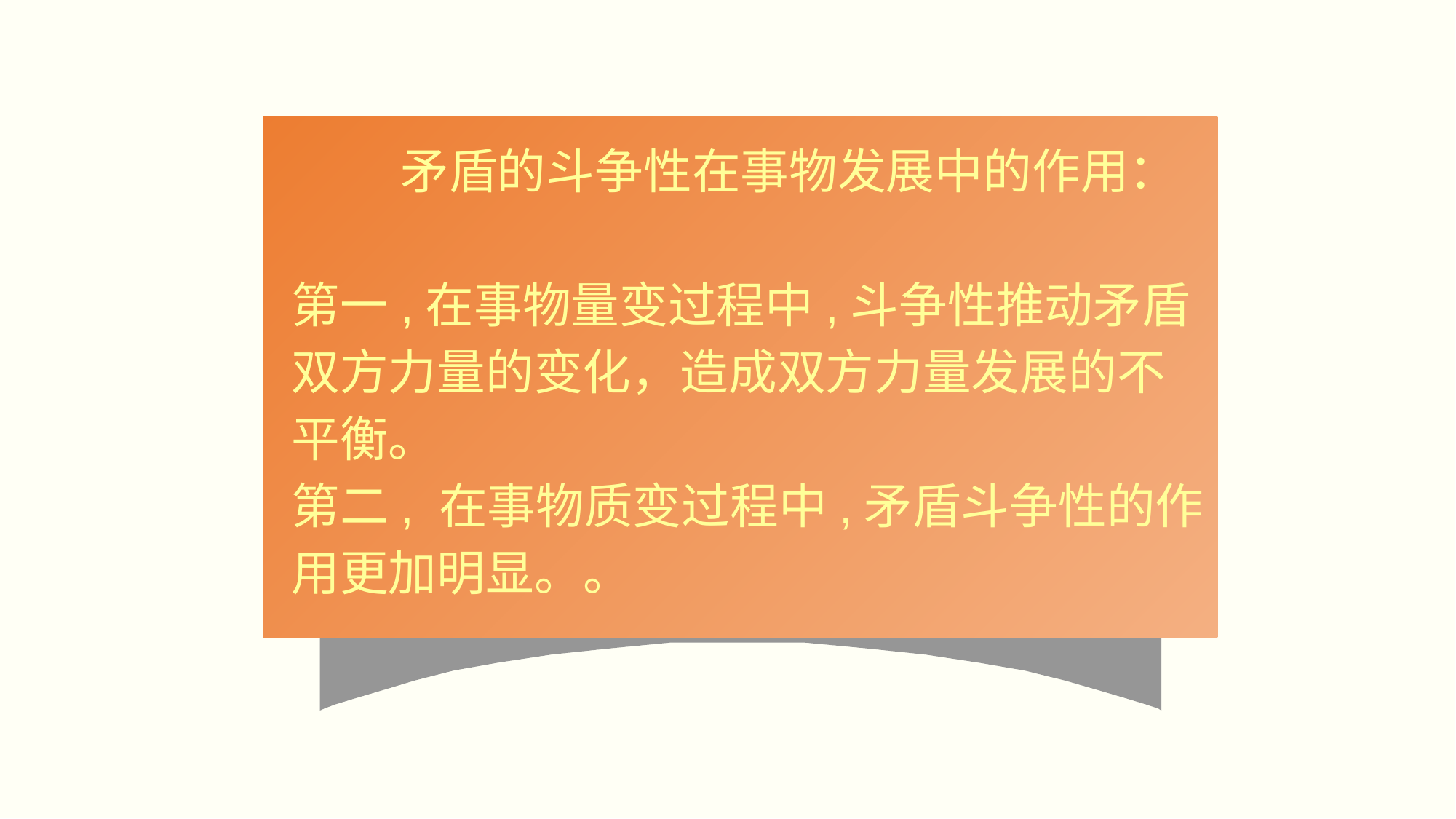

矛盾的斗争性在事物发展中的作用：

第一,在事物量变过程中,斗争性推动矛盾双方力量的变化，造成双方力量发展的不平衡。
第二, 在事物质变过程中,矛盾斗争性的作用更加明显。。